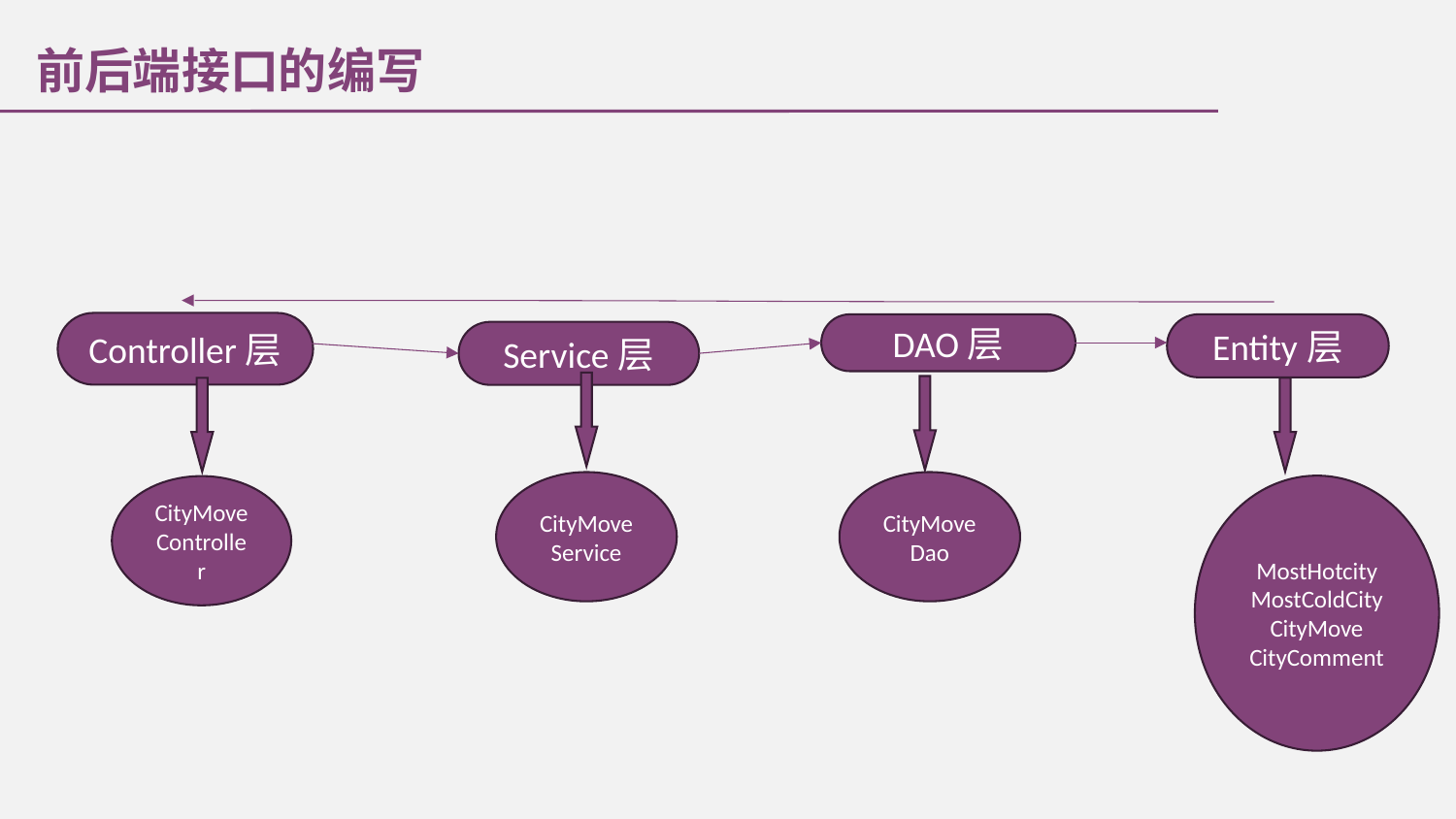

前后端接口的编写
Controller层
Entity层
DAO层
Service层

CityMoveDao
CityMoveService
MostHotcity
MostColdCity
CityMove
CityComment
CityMove
Controller